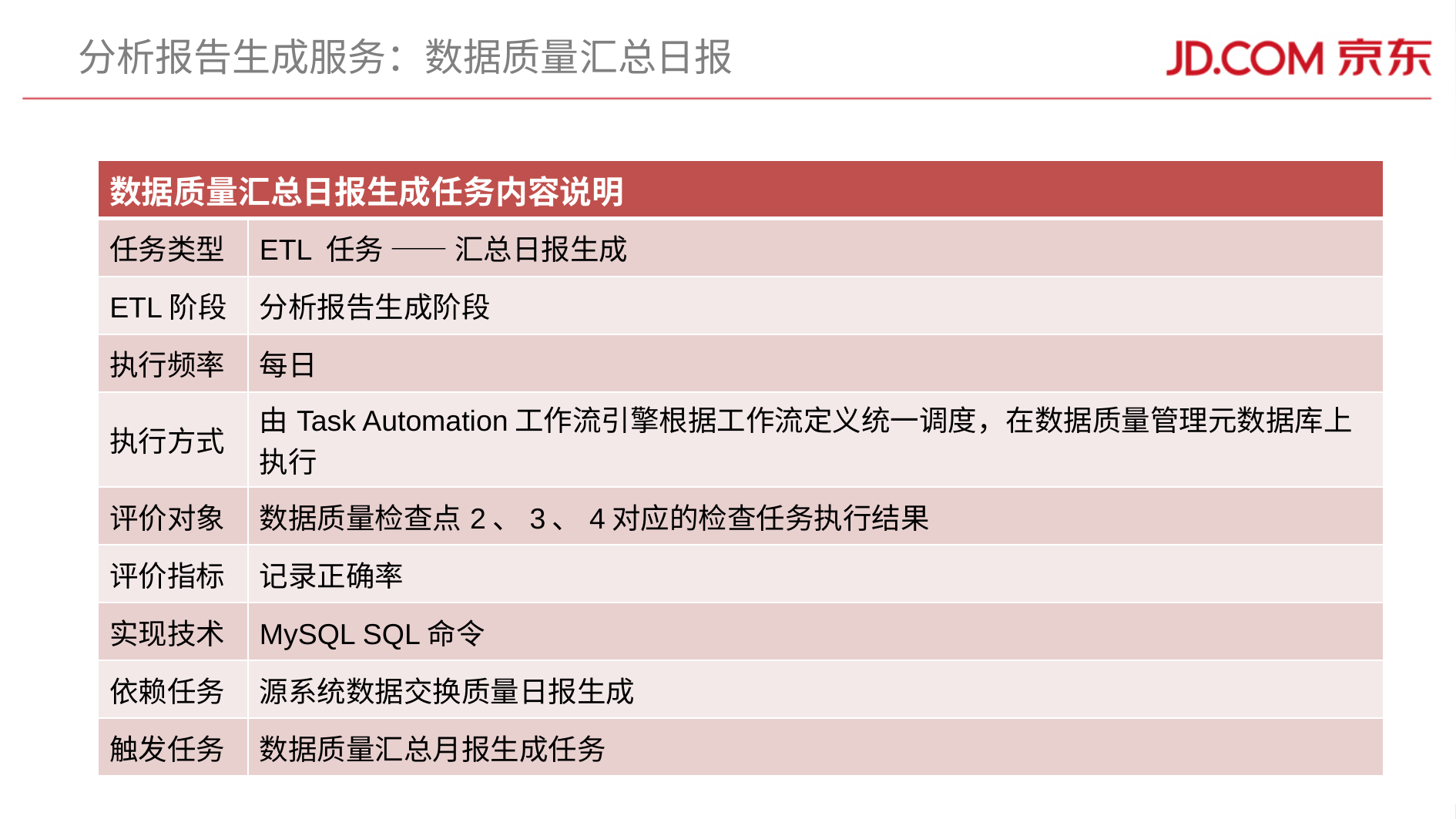

# 分析报告生成服务：数据质量汇总日报
| 数据质量汇总日报生成任务内容说明 |  |
| --- | --- |
| 任务类型 | ETL 任务 —— 汇总日报生成 |
| ETL阶段 | 分析报告生成阶段 |
| 执行频率 | 每日 |
| 执行方式 | 由Task Automation工作流引擎根据工作流定义统一调度，在数据质量管理元数据库上执行 |
| 评价对象 | 数据质量检查点2、3、4对应的检查任务执行结果 |
| 评价指标 | 记录正确率 |
| 实现技术 | MySQL SQL命令 |
| 依赖任务 | 源系统数据交换质量日报生成 |
| 触发任务 | 数据质量汇总月报生成任务 |